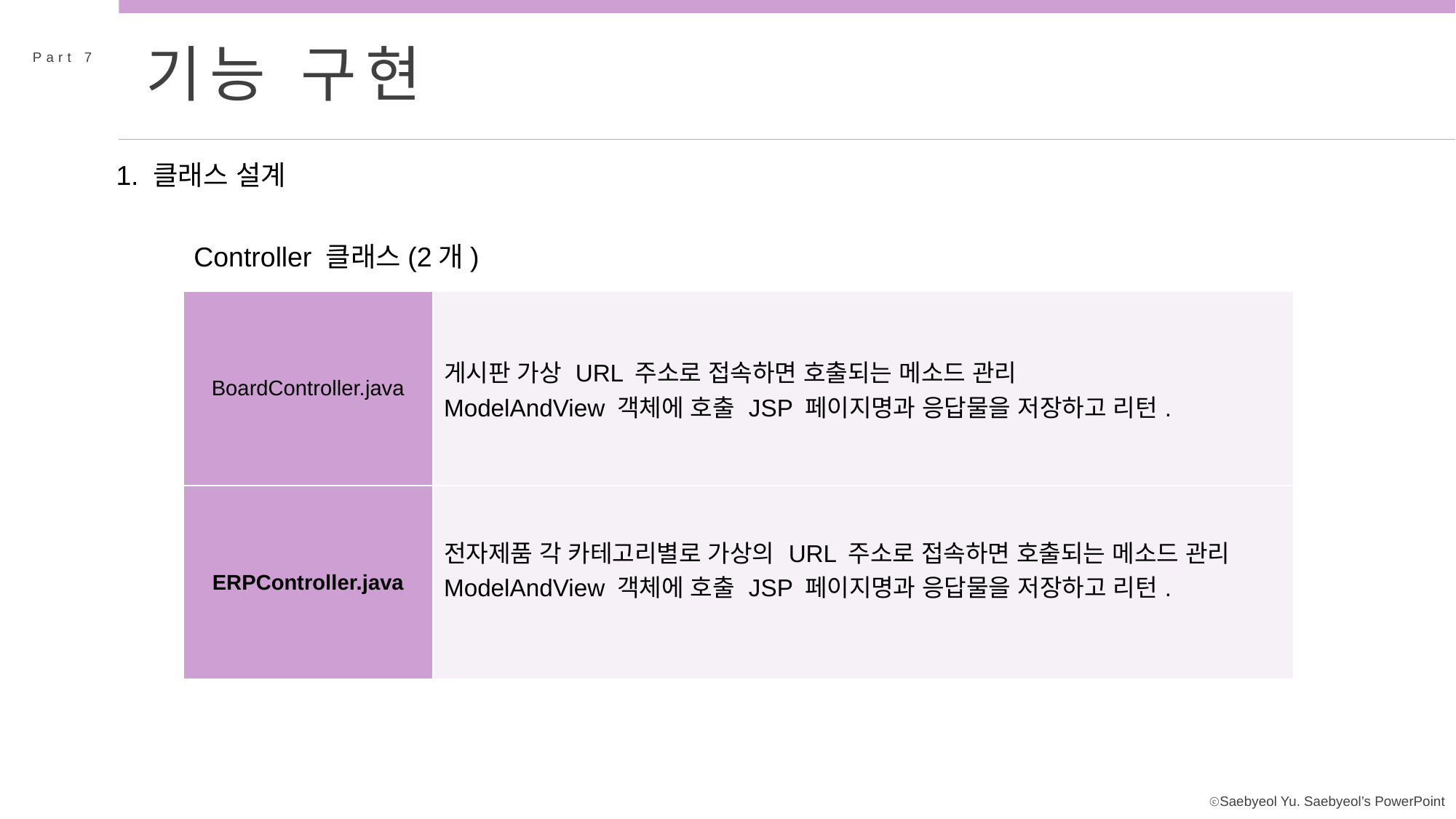

기능 구현
Part 7
1. 클래스 설계
Controller 클래스(2개)
| BoardController.java | 게시판 가상 URL 주소로 접속하면 호출되는 메소드 관리 ModelAndView 객체에 호출 JSP 페이지명과 응답물을 저장하고 리턴. |
| --- | --- |
| ERPController.java | 전자제품 각 카테고리별로 가상의 URL 주소로 접속하면 호출되는 메소드 관리 ModelAndView 객체에 호출 JSP 페이지명과 응답물을 저장하고 리턴. |